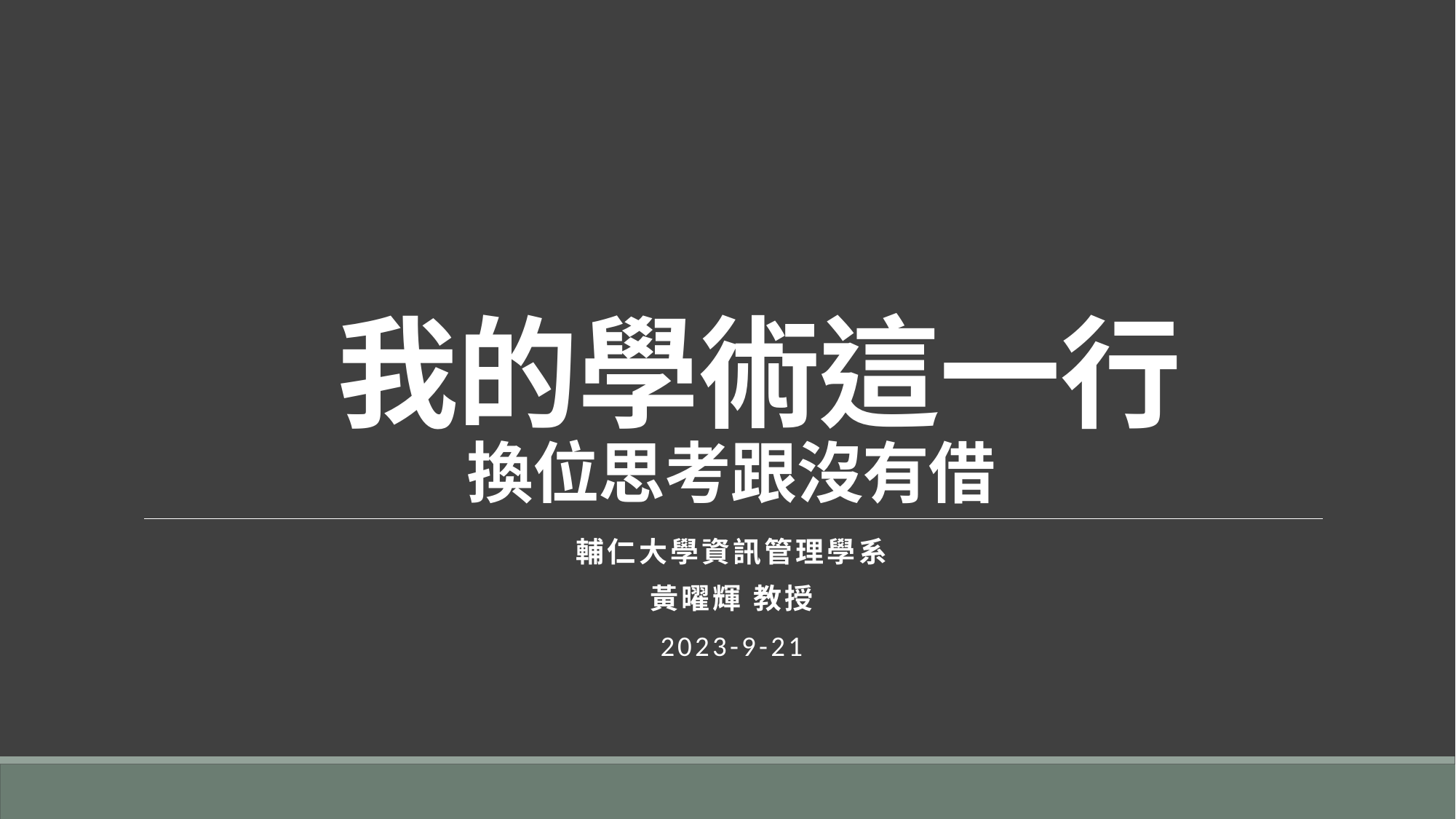

# 我的學術這一行 換位思考跟沒有借
輔仁大學資訊管理學系
黃曜輝 教授
2023-9-21